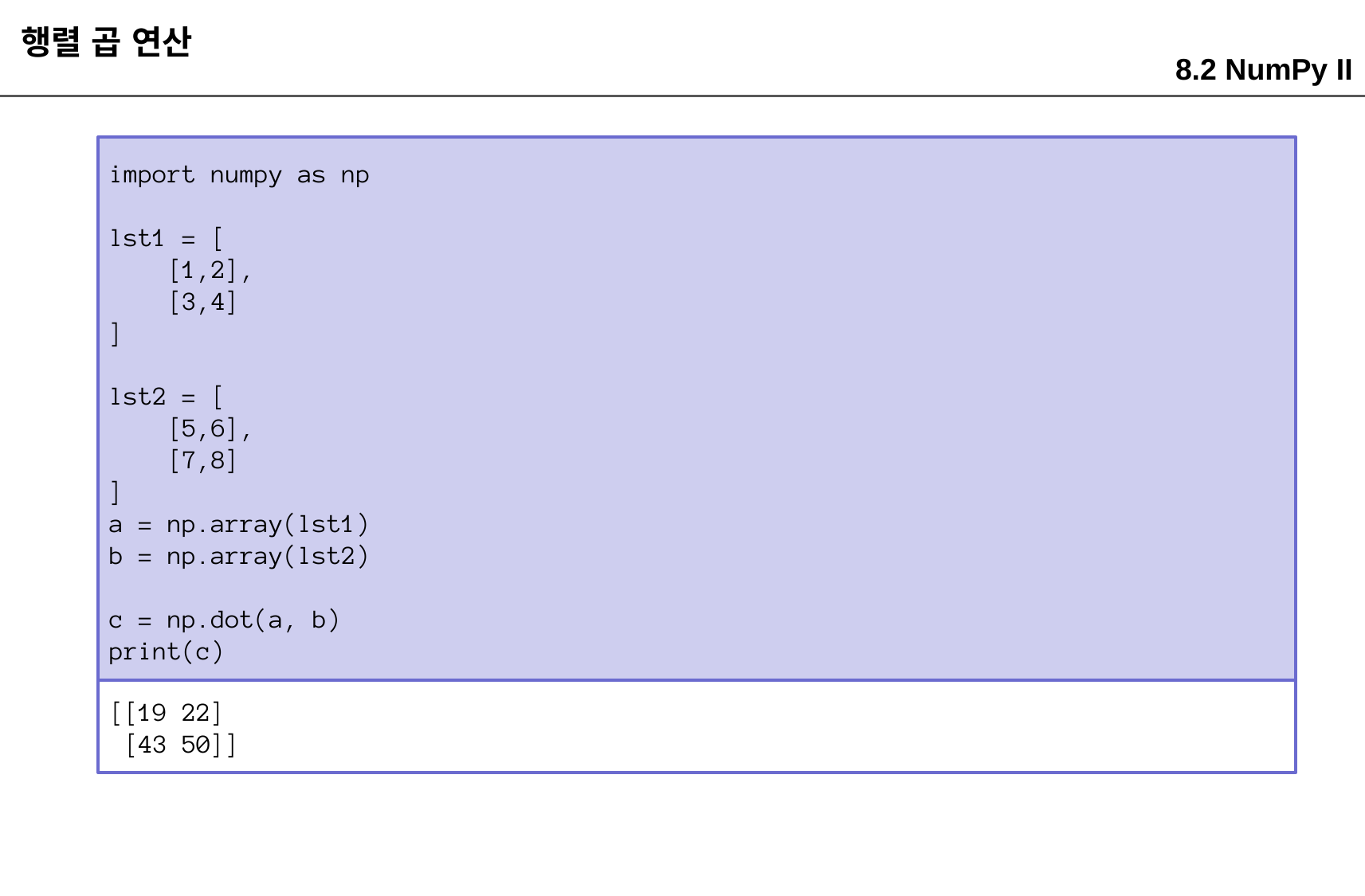

행렬 곱 연산
8.2 NumPy II
import numpy as np

lst1 = [
    [1,2],
    [3,4]
]

lst2 = [
    [5,6],
    [7,8]
]
a = np.array(lst1)
b = np.array(lst2)

c = np.dot(a, b)
print(c)
[[19 22]
 [43 50]]